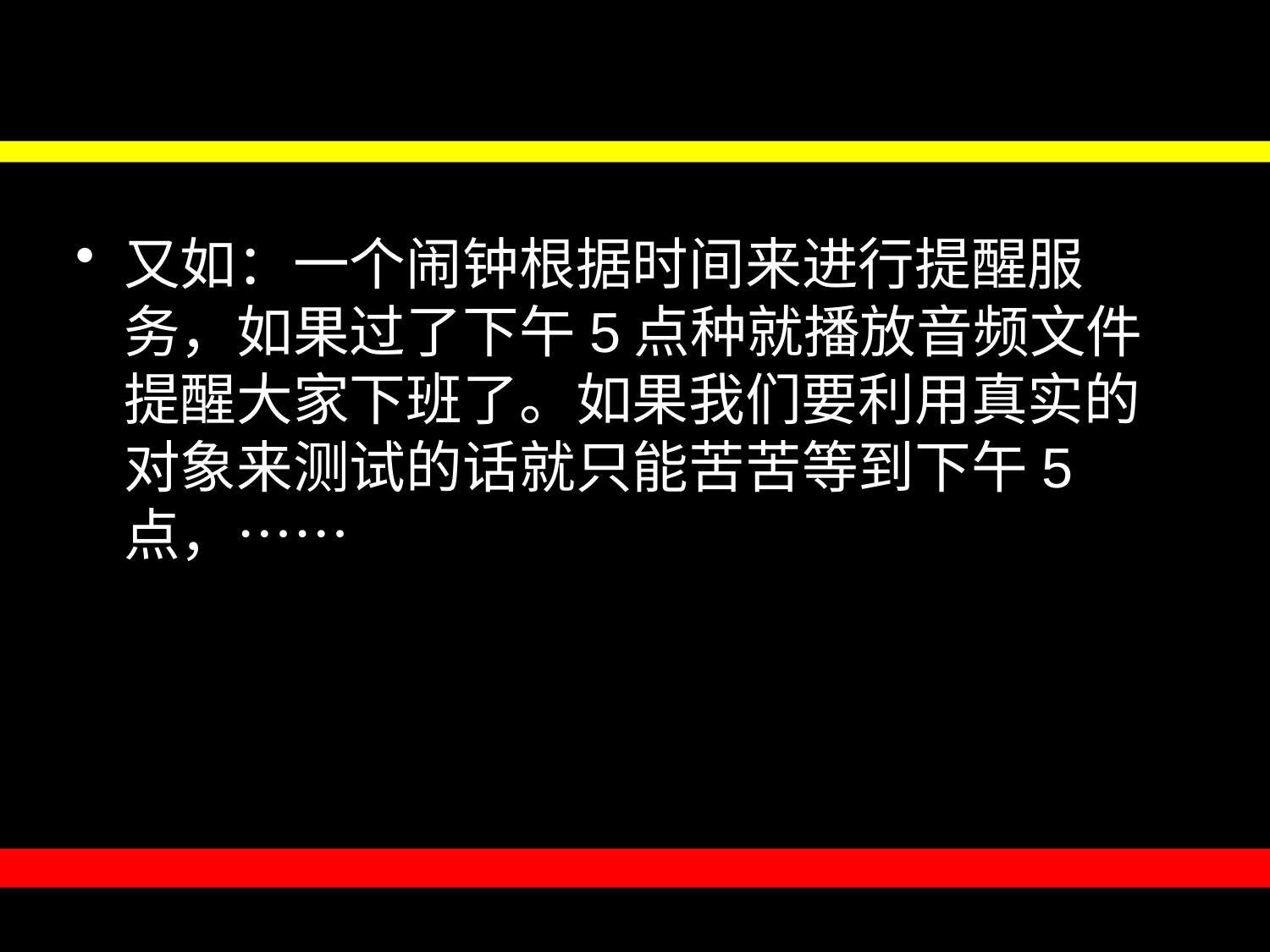

#
又如：一个闹钟根据时间来进行提醒服务，如果过了下午5点种就播放音频文件提醒大家下班了。如果我们要利用真实的对象来测试的话就只能苦苦等到下午5点，……